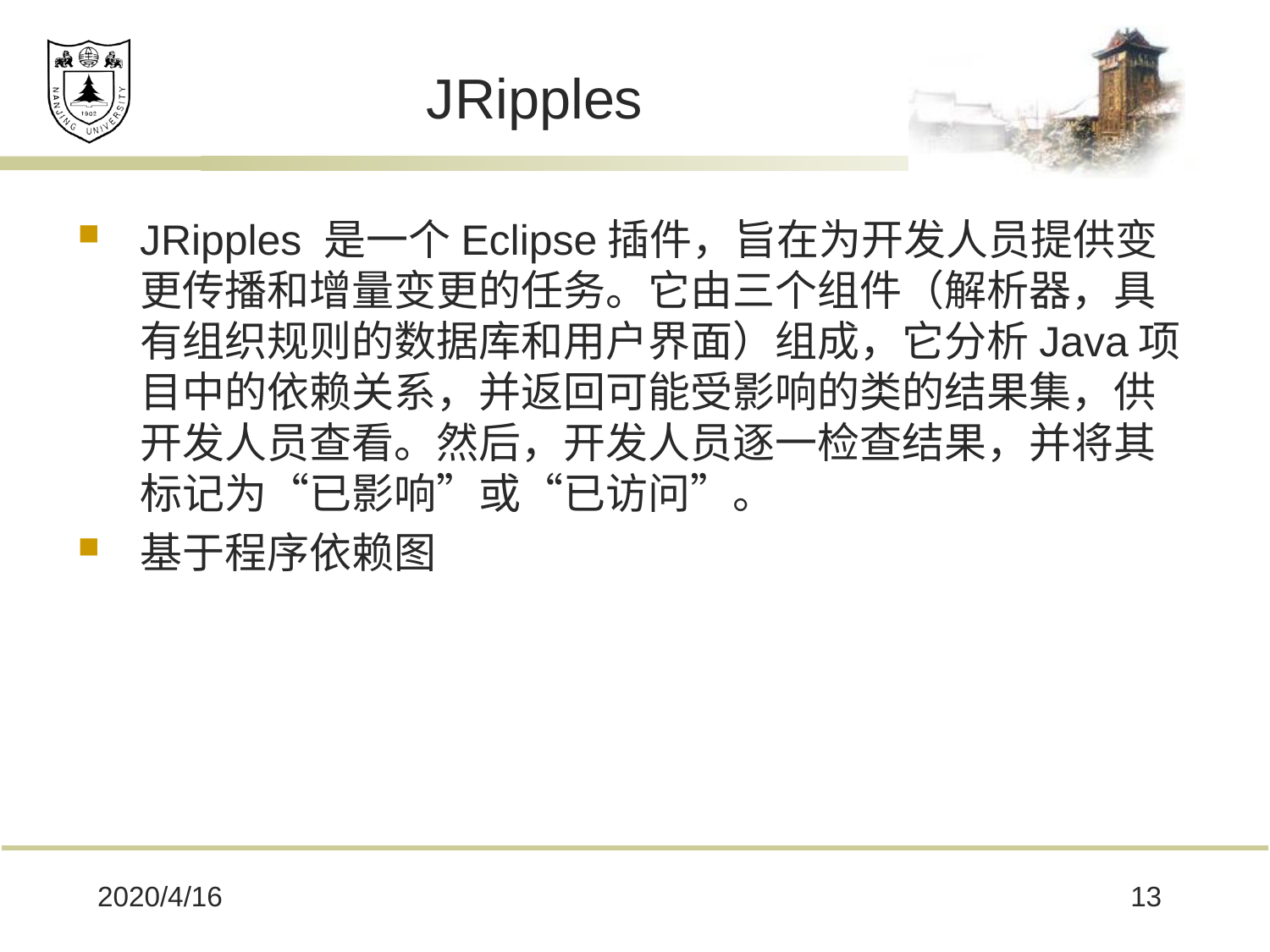

# JRipples
JRipples 是一个Eclipse插件，旨在为开发人员提供变更传播和增量变更的任务。它由三个组件（解析器，具有组织规则的数据库和用户界面）组成，它分析Java项目中的依赖关系，并返回可能受影响的类的结果集，供开发人员查看。然后，开发人员逐一检查结果，并将其标记为“已影响”或“已访问”。
基于程序依赖图
2020/4/16
13